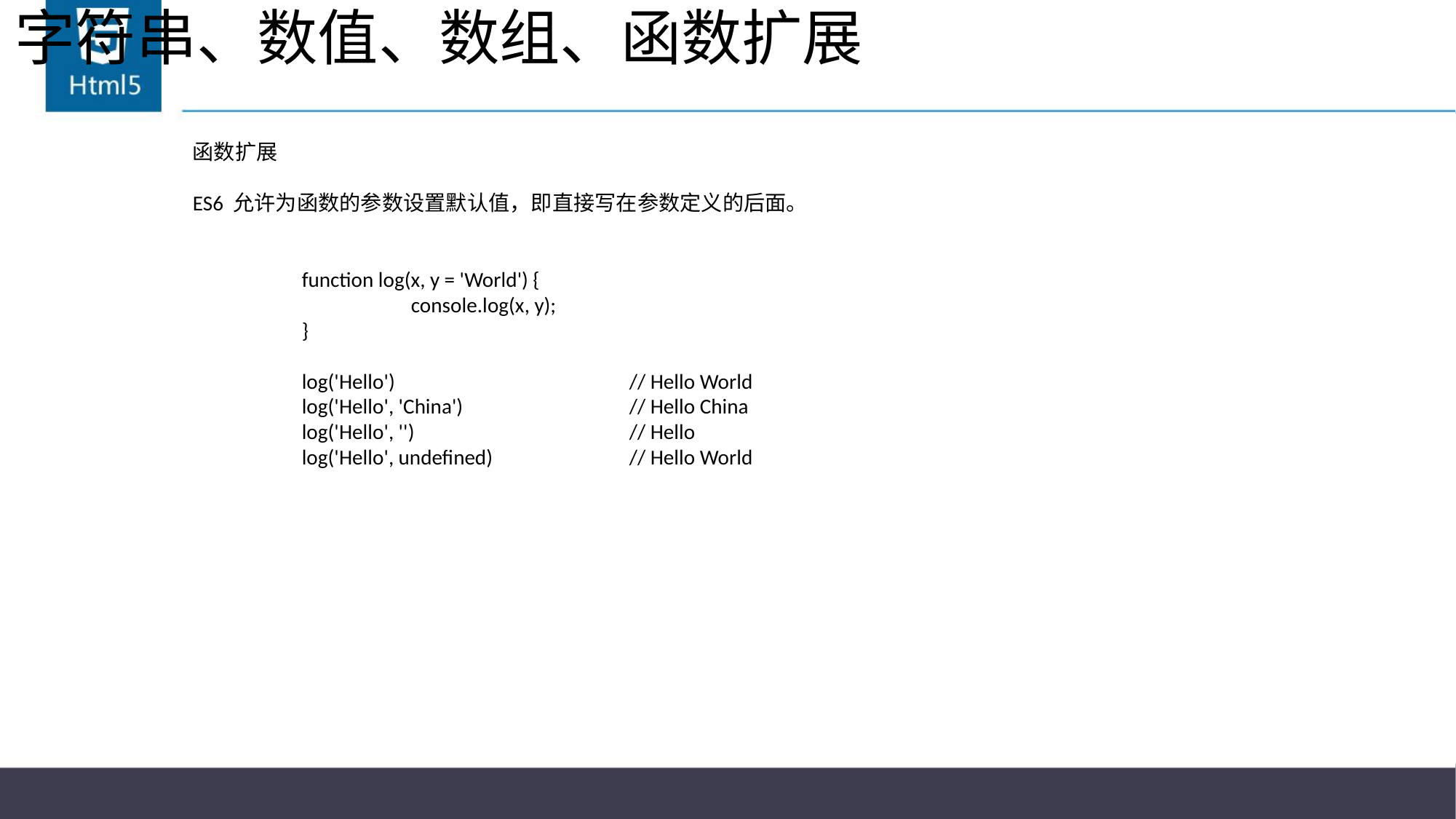

# 字符串、数值、数组、函数扩展
函数扩展

ES6 允许为函数的参数设置默认值，即直接写在参数定义的后面。

	function log(x, y = 'World') {
		console.log(x, y);
	}

	log('Hello') 			// Hello World
	log('Hello', 'China') 		// Hello China
	log('Hello', '') 		// Hello
	log('Hello', undefined)		// Hello World